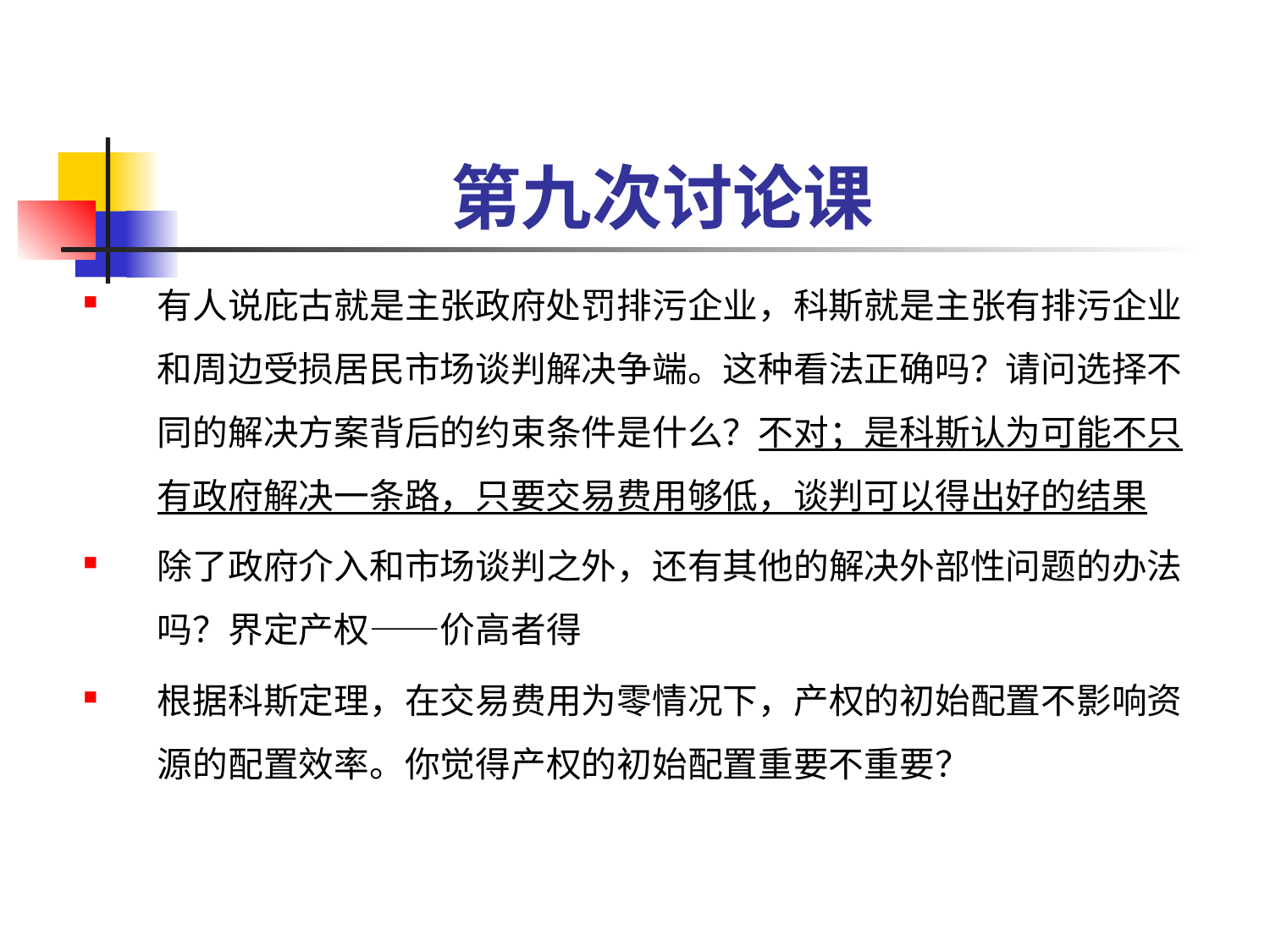

# 第九次讨论课
有人说庇古就是主张政府处罚排污企业，科斯就是主张有排污企业和周边受损居民市场谈判解决争端。这种看法正确吗？请问选择不同的解决方案背后的约束条件是什么？不对；是科斯认为可能不只有政府解决一条路，只要交易费用够低，谈判可以得出好的结果
除了政府介入和市场谈判之外，还有其他的解决外部性问题的办法吗？界定产权——价高者得
根据科斯定理，在交易费用为零情况下，产权的初始配置不影响资源的配置效率。你觉得产权的初始配置重要不重要？